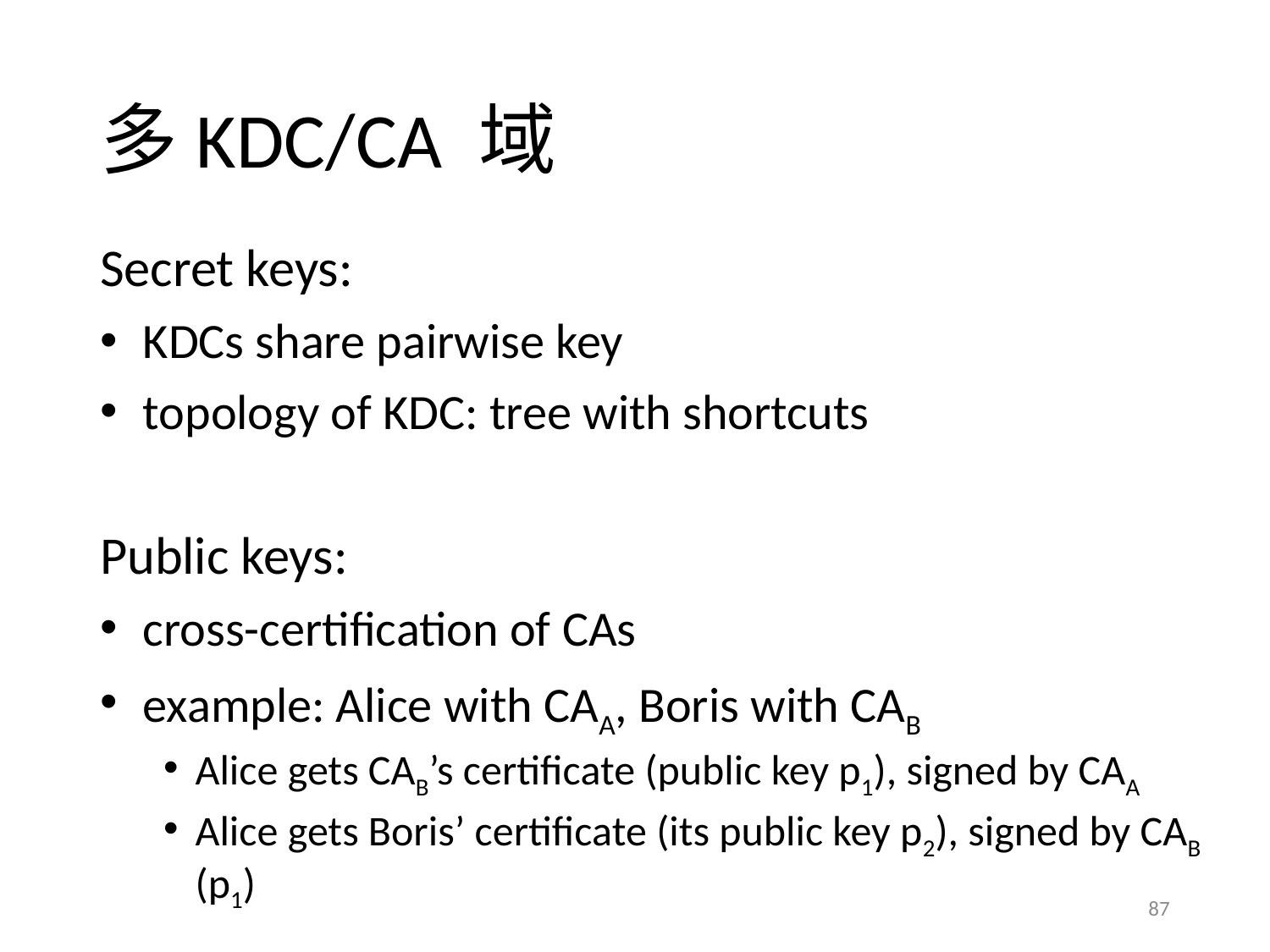

# 多KDC/CA 域
Secret keys:
 KDCs share pairwise key
 topology of KDC: tree with shortcuts

Public keys:
 cross-certification of CAs
 example: Alice with CAA, Boris with CAB
Alice gets CAB’s certificate (public key p1), signed by CAA
Alice gets Boris’ certificate (its public key p2), signed by CAB (p1)
87